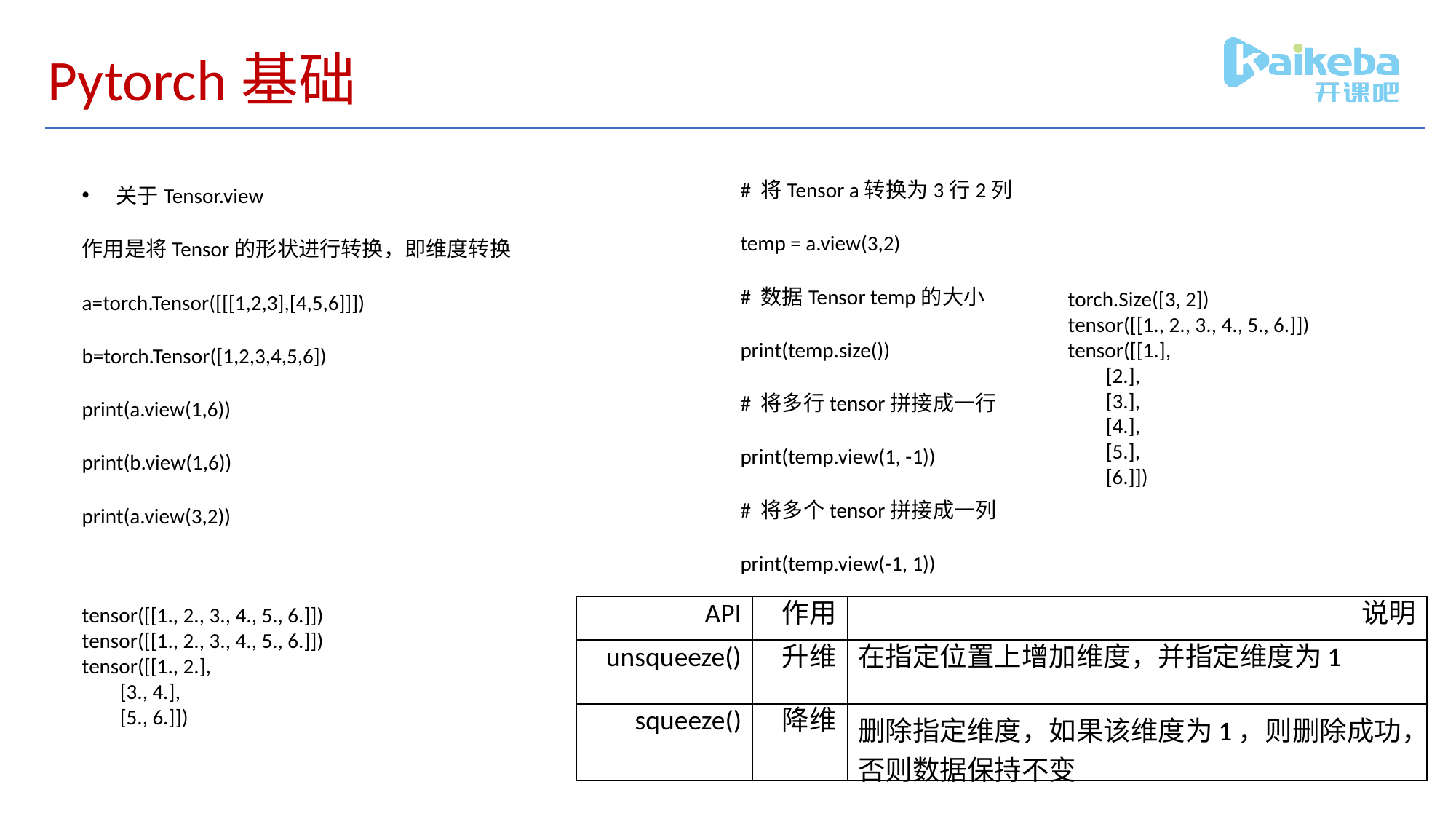

# Pytorch基础
# 将Tensor a转换为3行2列
temp = a.view(3,2)
# 数据Tensor temp的大小
print(temp.size())
# 将多行tensor拼接成一行
print(temp.view(1, -1))
# 将多个tensor拼接成一列
print(temp.view(-1, 1))
关于Tensor.view
作用是将Tensor的形状进行转换，即维度转换
a=torch.Tensor([[[1,2,3],[4,5,6]]])
b=torch.Tensor([1,2,3,4,5,6])
print(a.view(1,6))
print(b.view(1,6))
print(a.view(3,2))

torch.Size([3, 2])
tensor([[1., 2., 3., 4., 5., 6.]])
tensor([[1.],
        [2.],
        [3.],
        [4.],
        [5.],
        [6.]])
tensor([[1., 2., 3., 4., 5., 6.]])
tensor([[1., 2., 3., 4., 5., 6.]])
tensor([[1., 2.],
        [3., 4.],
        [5., 6.]])
| API | 作用 | 说明 |
| --- | --- | --- |
| unsqueeze() | 升维 | 在指定位置上增加维度，并指定维度为1 |
| squeeze() | 降维 | 删除指定维度，如果该维度为1，则删除成功，否则数据保持不变 |